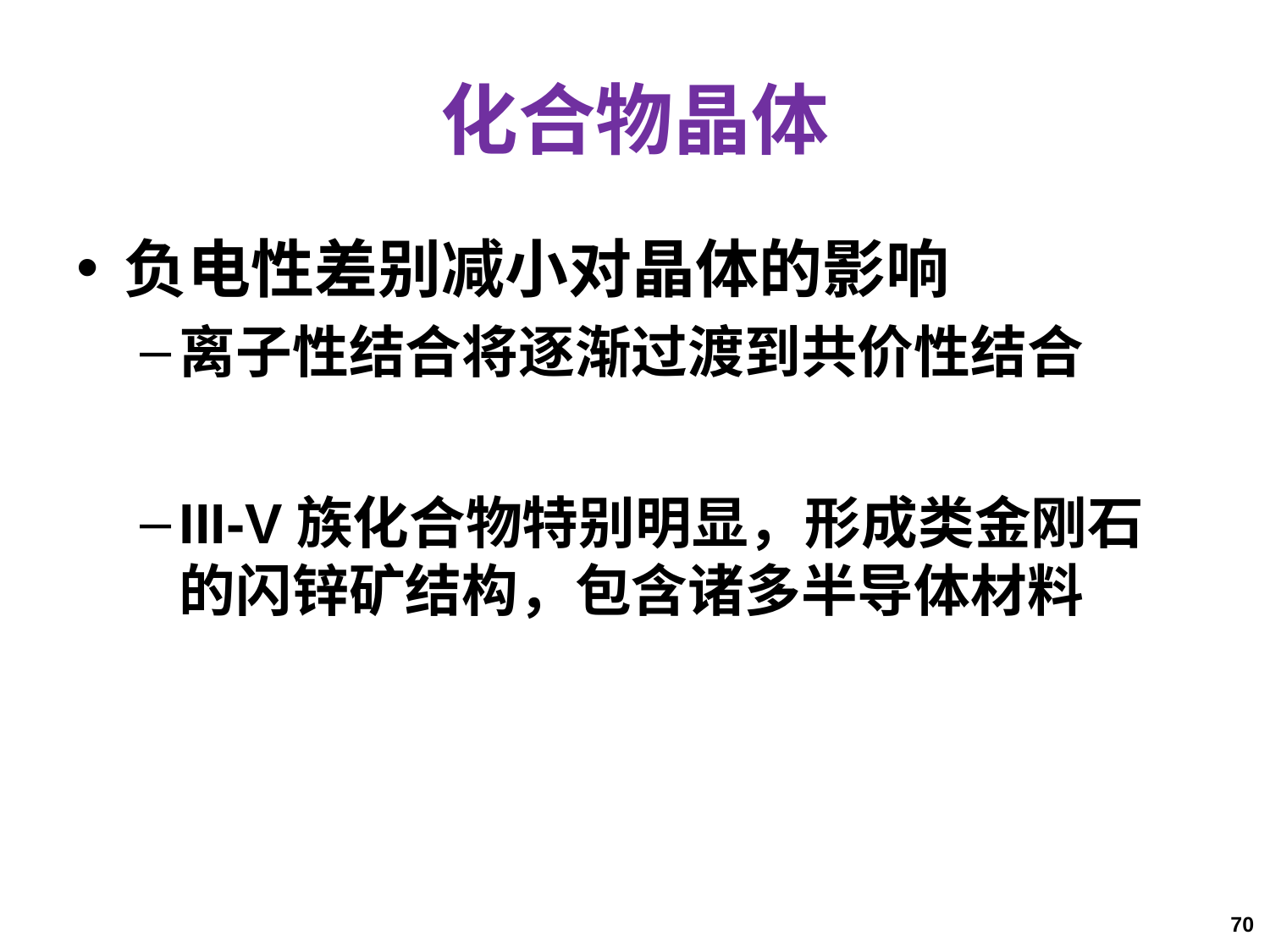

# 化合物晶体
负电性差别减小对晶体的影响
离子性结合将逐渐过渡到共价性结合

III-V族化合物特别明显，形成类金刚石的闪锌矿结构，包含诸多半导体材料
70